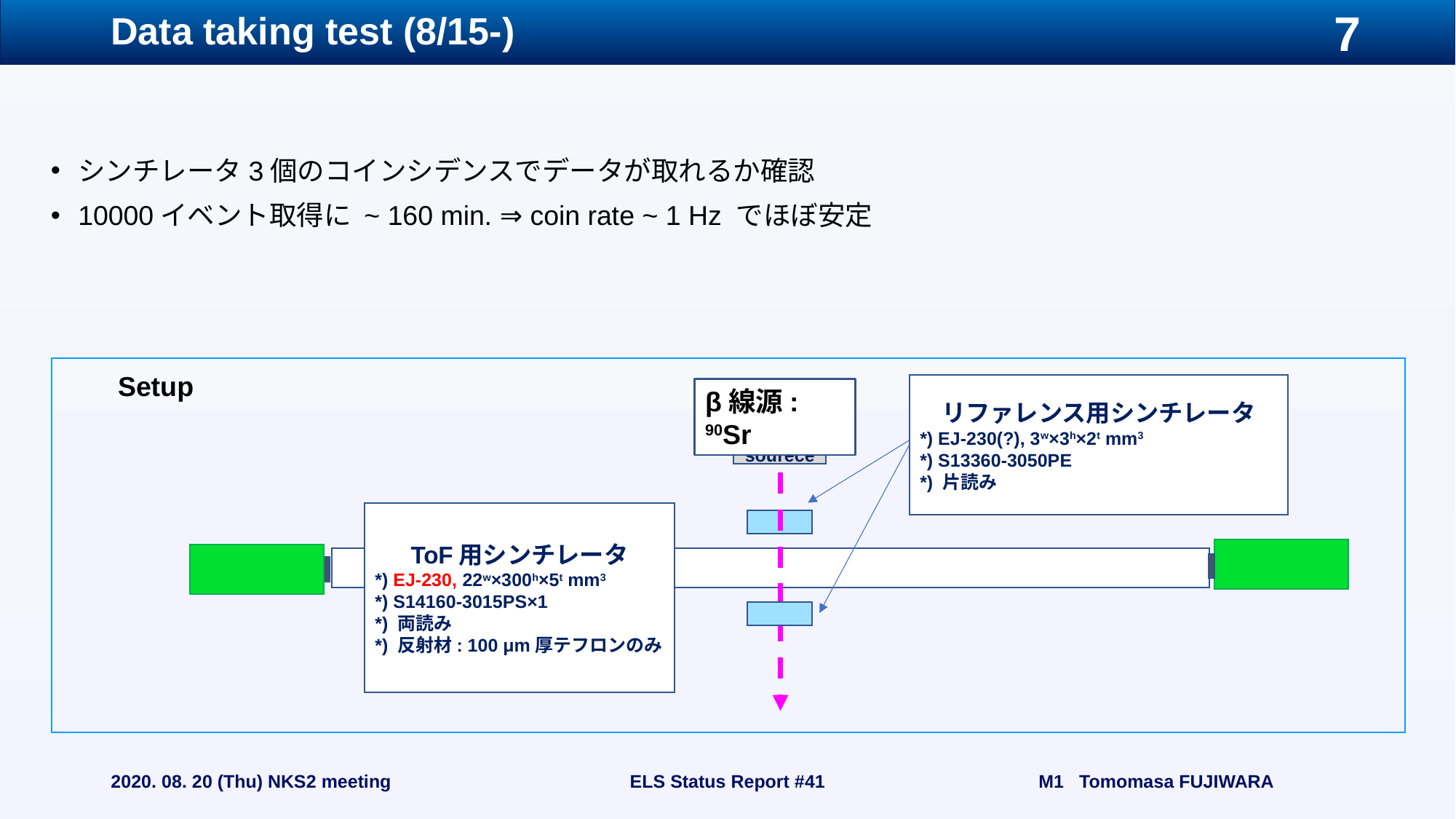

# Data taking test (8/15-)
シンチレータ3個のコインシデンスでデータが取れるか確認
10000イベント取得に ~ 160 min. ⇒ coin rate ~ 1 Hz でほぼ安定

Setup
リファレンス用シンチレータ
*) EJ-230(?), 3w×3h×2t mm3
*) S13360-3050PE
*) 片読み
β線源: 90Sr
β-ray sourece
ToF用シンチレータ
*) EJ-230, 22w×300h×5t mm3
*) S14160-3015PS×1
*) 両読み
*) 反射材: 100 μm厚テフロンのみ

2020. 08. 20 (Thu) NKS2 meeting
ELS Status Report #41